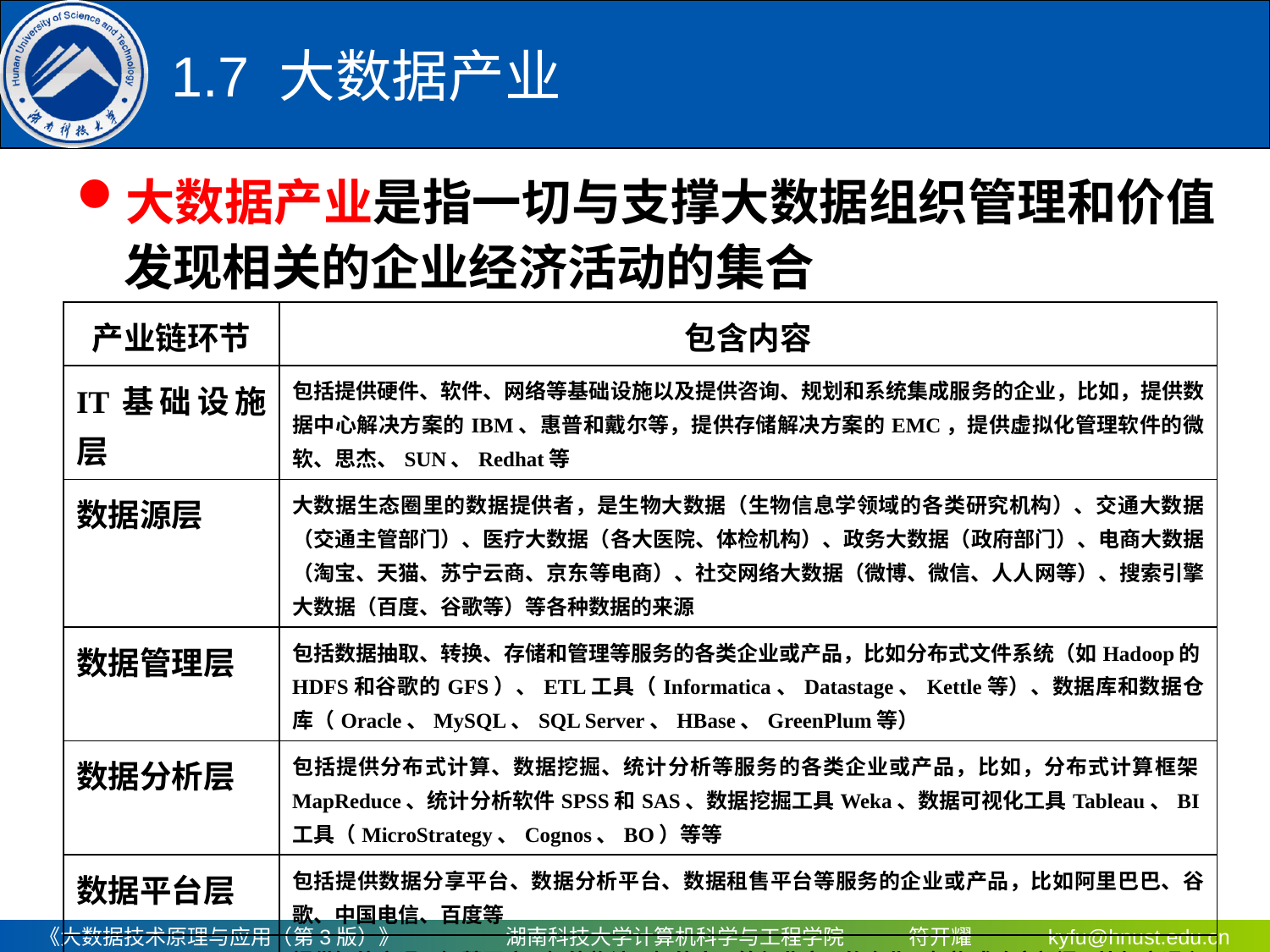

# 1.7 大数据产业
大数据产业是指一切与支撑大数据组织管理和价值发现相关的企业经济活动的集合
| 产业链环节 | 包含内容 |
| --- | --- |
| IT基础设施层 | 包括提供硬件、软件、网络等基础设施以及提供咨询、规划和系统集成服务的企业，比如，提供数据中心解决方案的IBM、惠普和戴尔等，提供存储解决方案的EMC，提供虚拟化管理软件的微软、思杰、SUN、Redhat等 |
| 数据源层 | 大数据生态圈里的数据提供者，是生物大数据（生物信息学领域的各类研究机构）、交通大数据（交通主管部门）、医疗大数据（各大医院、体检机构）、政务大数据（政府部门）、电商大数据（淘宝、天猫、苏宁云商、京东等电商）、社交网络大数据（微博、微信、人人网等）、搜索引擎大数据（百度、谷歌等）等各种数据的来源 |
| 数据管理层 | 包括数据抽取、转换、存储和管理等服务的各类企业或产品，比如分布式文件系统（如Hadoop的HDFS和谷歌的GFS）、ETL工具（Informatica、Datastage、Kettle等）、数据库和数据仓库（Oracle、MySQL、SQL Server、HBase、GreenPlum等） |
| 数据分析层 | 包括提供分布式计算、数据挖掘、统计分析等服务的各类企业或产品，比如，分布式计算框架MapReduce、统计分析软件SPSS和SAS、数据挖掘工具Weka、数据可视化工具Tableau、BI工具（MicroStrategy、Cognos、BO）等等 |
| 数据平台层 | 包括提供数据分享平台、数据分析平台、数据租售平台等服务的企业或产品，比如阿里巴巴、谷歌、中国电信、百度等 |
| 数据应用层 | 提供智能交通、智慧医疗、智能物流、智能电网等行业应用的企业、机构或政府部门，比如交通主管部门、各大医疗机构、菜鸟网络、国家电网等 |